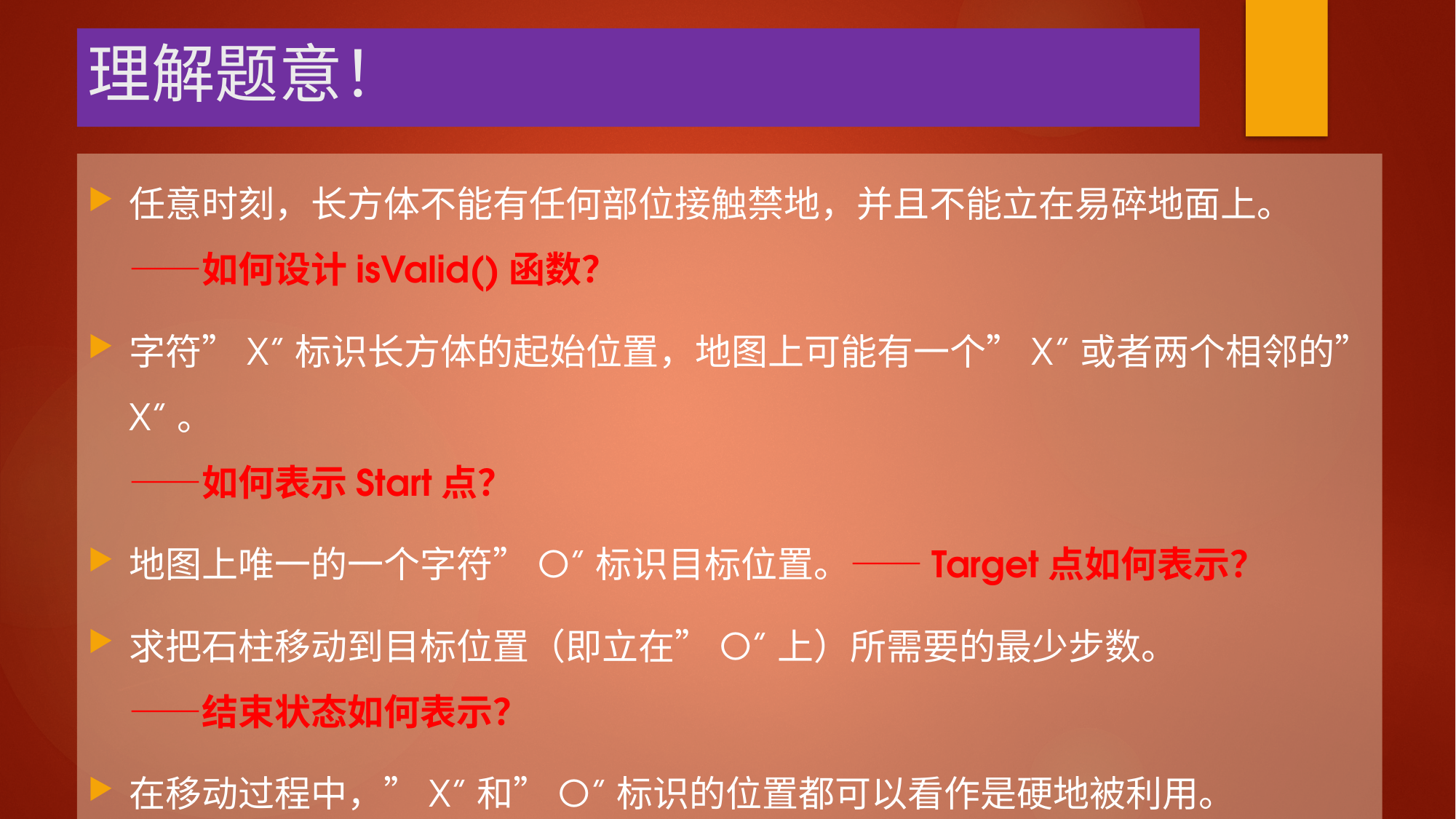

# 理解题意！
任意时刻，长方体不能有任何部位接触禁地，并且不能立在易碎地面上。
——如何设计isValid()函数？
字符”X”标识长方体的起始位置，地图上可能有一个”X”或者两个相邻的”X”。
——如何表示Start点？
地图上唯一的一个字符”O”标识目标位置。——Target点如何表示？
求把石柱移动到目标位置（即立在”O”上）所需要的最少步数。
——结束状态如何表示？
在移动过程中，”X”和”O”标识的位置都可以看作是硬地被利用。
——如何更新地图？